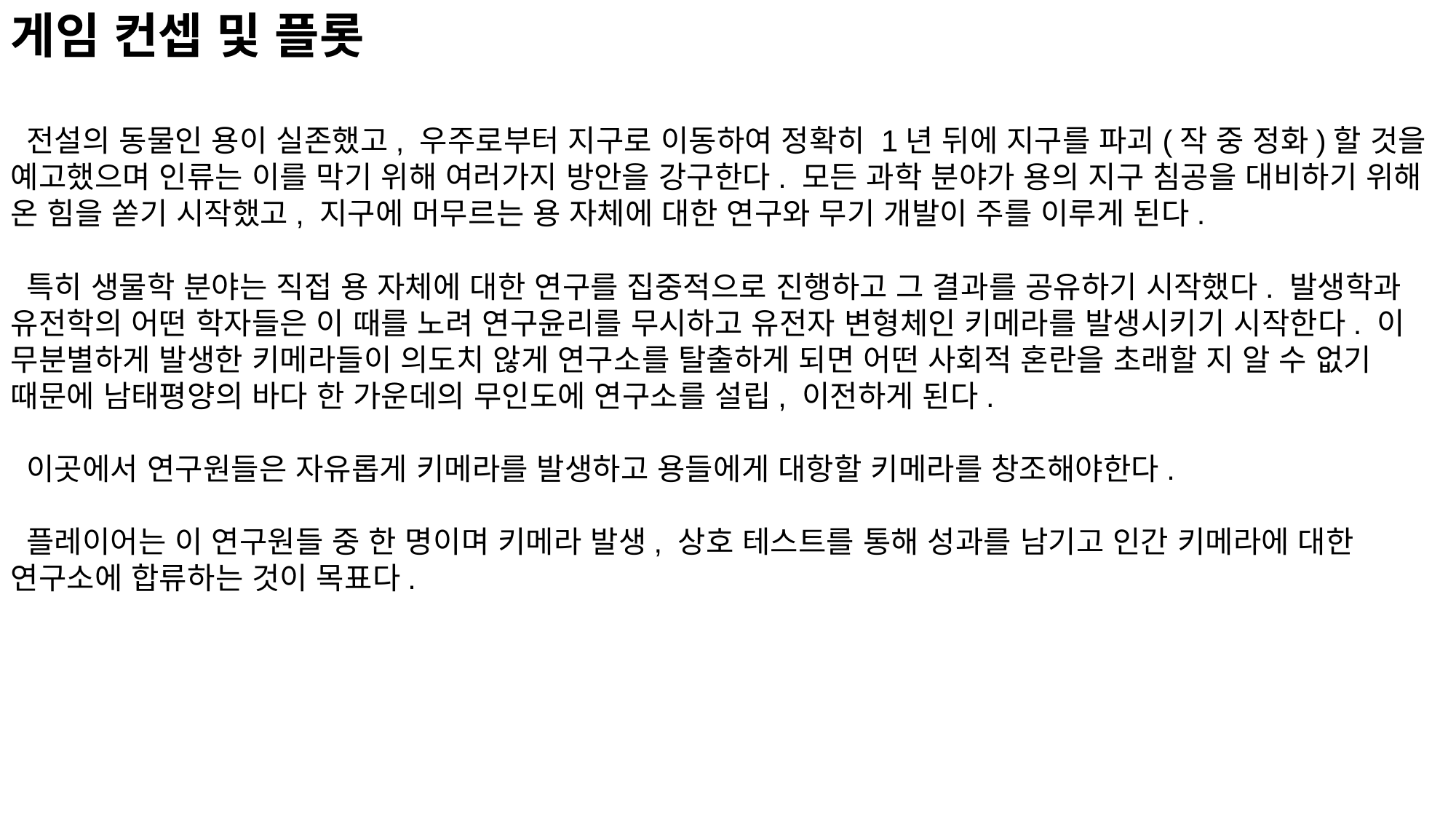

게임 컨셉 및 플롯

 전설의 동물인 용이 실존했고, 우주로부터 지구로 이동하여 정확히 1년 뒤에 지구를 파괴(작 중 정화)할 것을 예고했으며 인류는 이를 막기 위해 여러가지 방안을 강구한다. 모든 과학 분야가 용의 지구 침공을 대비하기 위해 온 힘을 쏟기 시작했고, 지구에 머무르는 용 자체에 대한 연구와 무기 개발이 주를 이루게 된다.

 특히 생물학 분야는 직접 용 자체에 대한 연구를 집중적으로 진행하고 그 결과를 공유하기 시작했다. 발생학과 유전학의 어떤 학자들은 이 때를 노려 연구윤리를 무시하고 유전자 변형체인 키메라를 발생시키기 시작한다. 이 무분별하게 발생한 키메라들이 의도치 않게 연구소를 탈출하게 되면 어떤 사회적 혼란을 초래할 지 알 수 없기 때문에 남태평양의 바다 한 가운데의 무인도에 연구소를 설립, 이전하게 된다.

 이곳에서 연구원들은 자유롭게 키메라를 발생하고 용들에게 대항할 키메라를 창조해야한다.

 플레이어는 이 연구원들 중 한 명이며 키메라 발생, 상호 테스트를 통해 성과를 남기고 인간 키메라에 대한 연구소에 합류하는 것이 목표다.